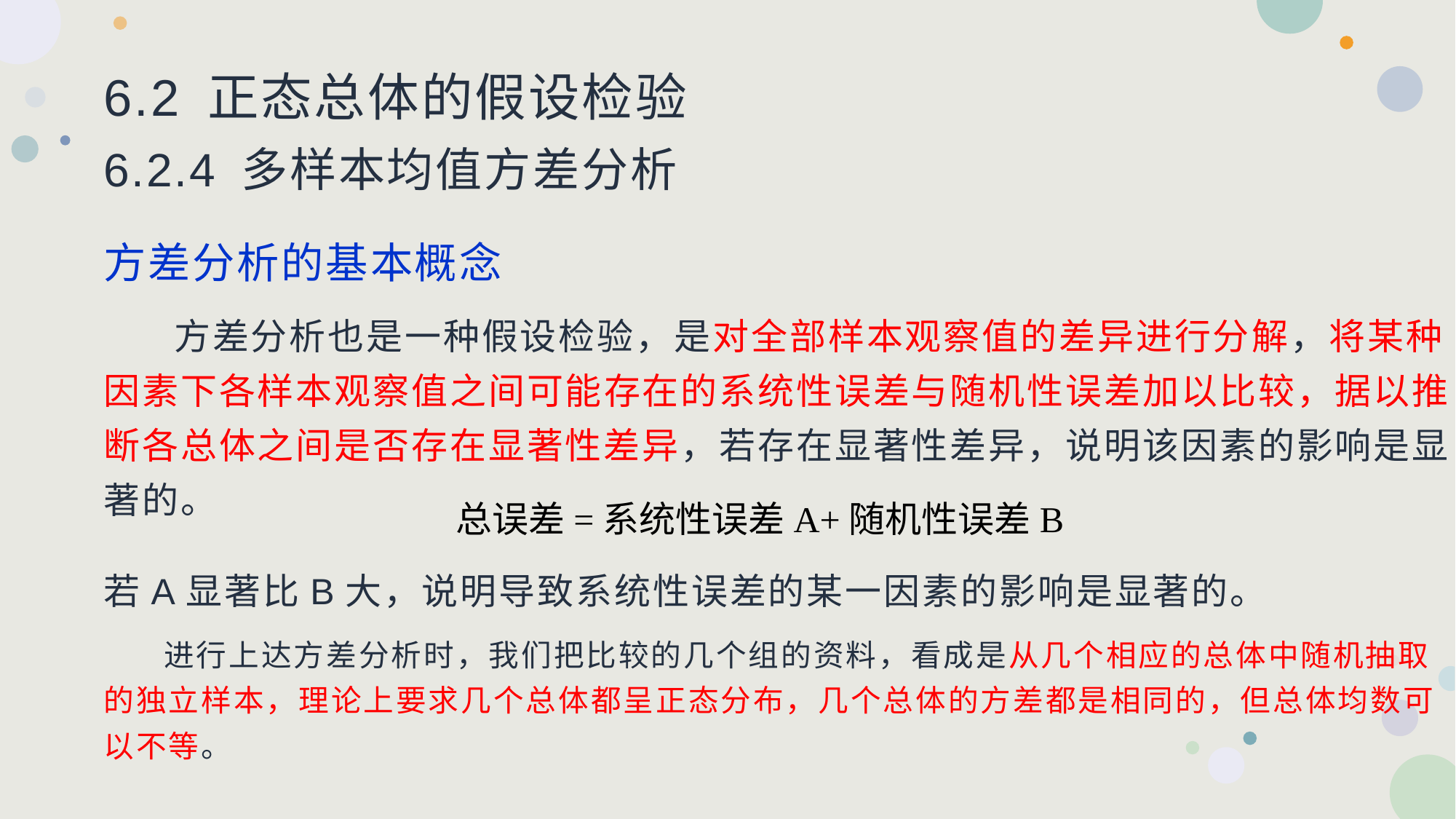

# 6.2 正态总体的假设检验 6.2.4 多样本均值方差分析
方差分析的基本概念
      方差分析也是一种假设检验，是对全部样本观察值的差异进行分解，将某种因素下各样本观察值之间可能存在的系统性误差与随机性误差加以比较，据以推断各总体之间是否存在显著性差异，若存在显著性差异，说明该因素的影响是显著的。
若A显著比B大，说明导致系统性误差的某一因素的影响是显著的。
      进行上达方差分析时，我们把比较的几个组的资料，看成是从几个相应的总体中随机抽取的独立样本，理论上要求几个总体都呈正态分布，几个总体的方差都是相同的，但总体均数可以不等。
总误差=系统性误差A+随机性误差B